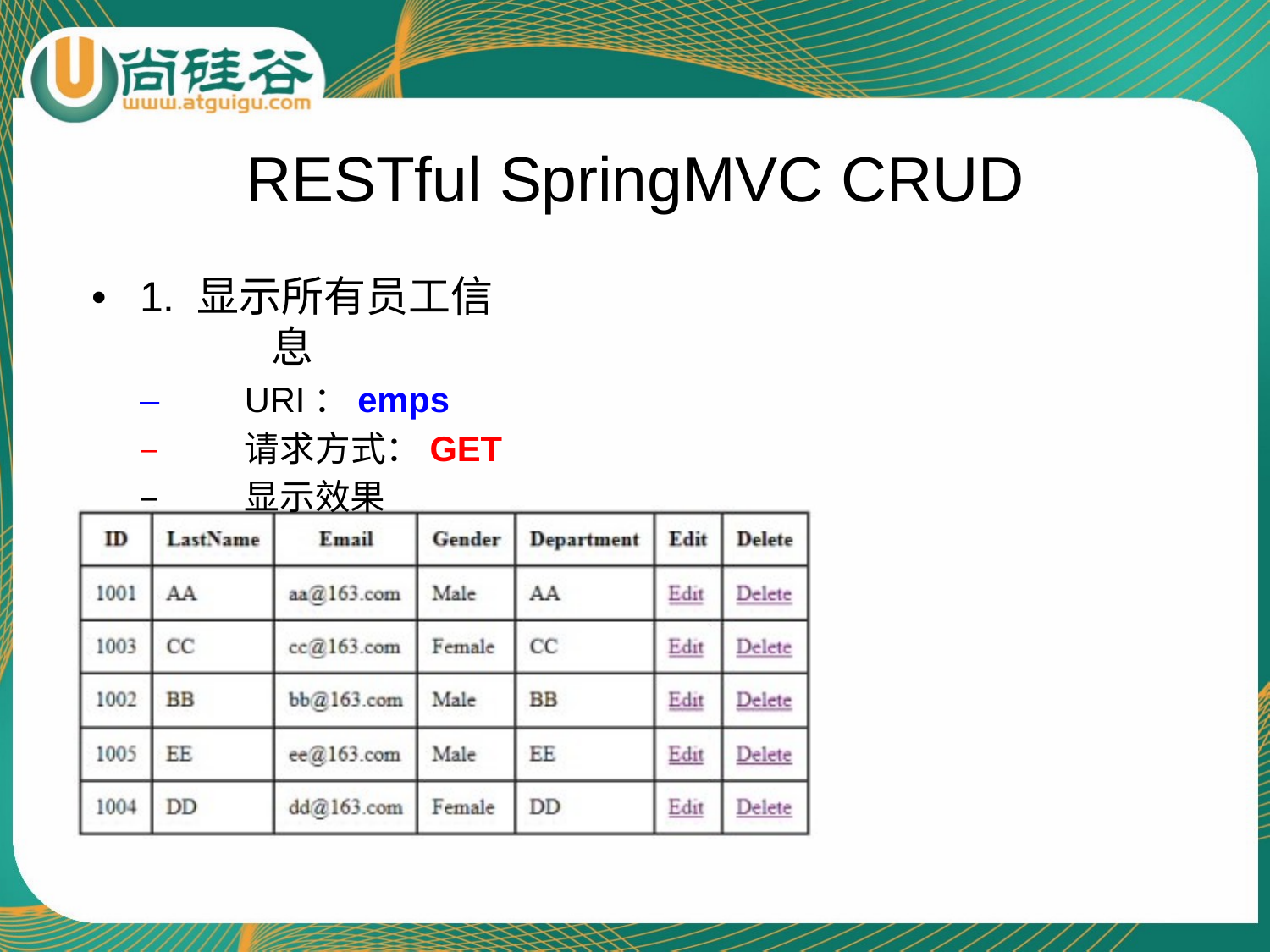

# RESTful SpringMVC CRUD
•	1. 显示所有员工信息
–	URI：emps
–	请求方式：GET
–	显示效果